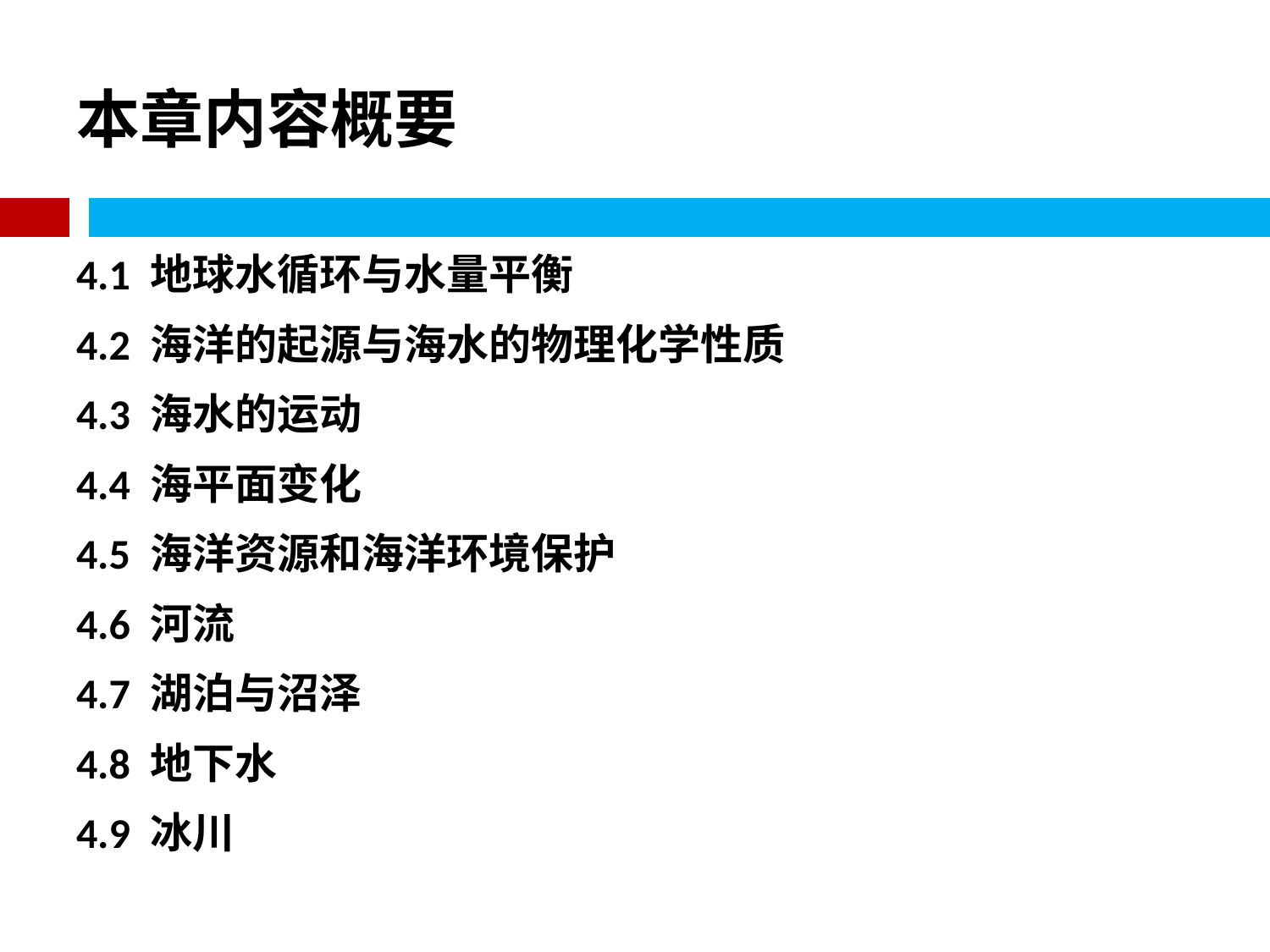

# 本章内容概要
4.1 地球水循环与水量平衡
4.2 海洋的起源与海水的物理化学性质
4.3 海水的运动
4.4 海平面变化
4.5 海洋资源和海洋环境保护
4.6 河流
4.7 湖泊与沼泽
4.8 地下水
4.9 冰川